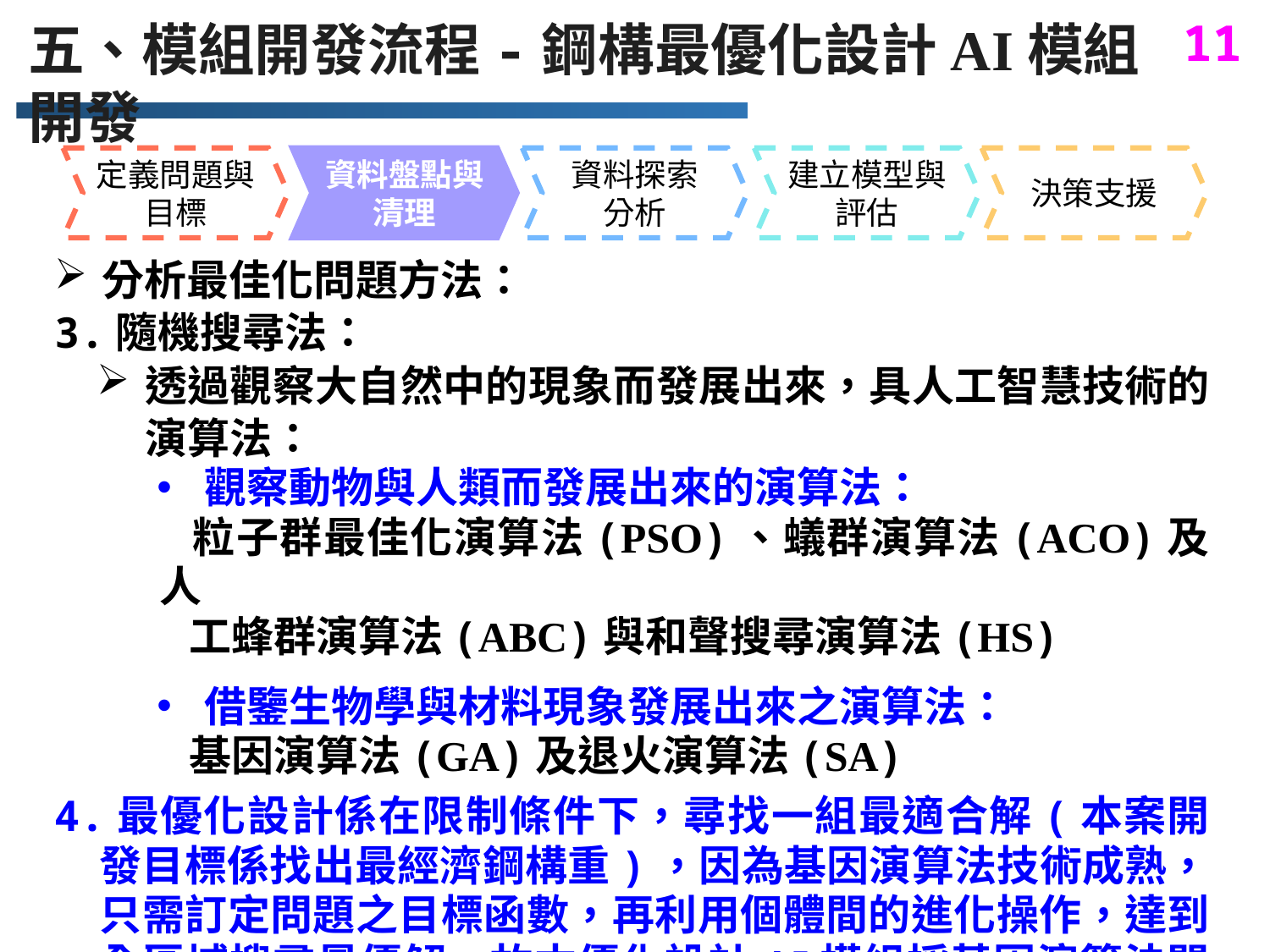

五、模組開發流程-鋼構最優化設計AI模組開發

定義問題與目標
資料盤點與清理
資料探索
分析
建立模型與評估
決策支援
分析最佳化問題方法：
3.隨機搜尋法：
透過觀察大自然中的現象而發展出來，具人工智慧技術的演算法：
觀察動物與人類而發展出來的演算法：
  粒子群最佳化演算法(PSO)、蟻群演算法(ACO)及人
  工蜂群演算法(ABC)與和聲搜尋演算法(HS)
借鑒生物學與材料現象發展出來之演算法：
  基因演算法(GA)及退火演算法(SA)
4.最優化設計係在限制條件下，尋找一組最適合解(本案開發目標係找出最經濟鋼構重)，因為基因演算法技術成熟，只需訂定問題之目標函數，再利用個體間的進化操作，達到全區域搜尋最優解，故本優化設計AI模組採基因演算法開發。